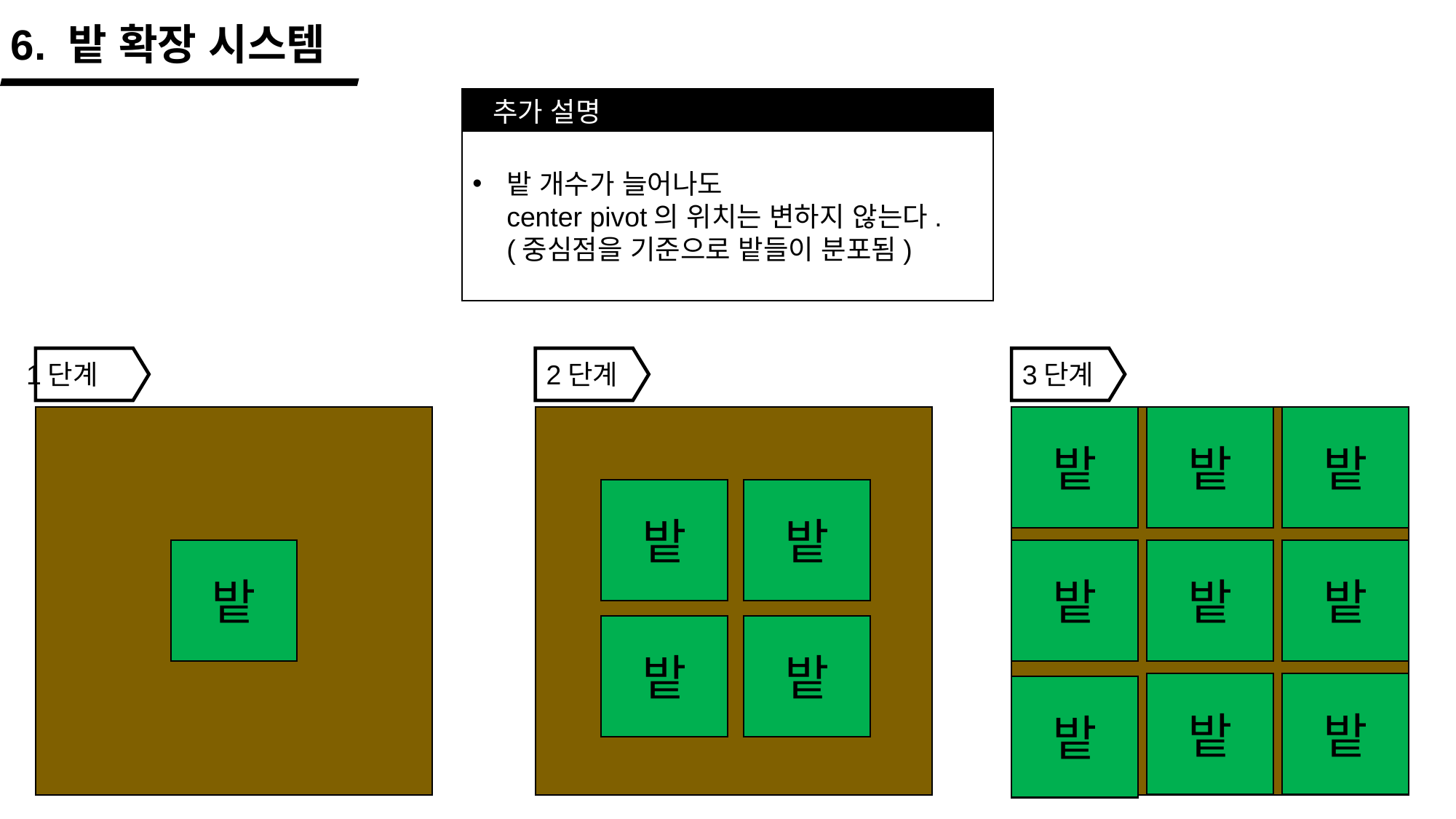

6. 밭 확장 시스템

추가 설명
밭 개수가 늘어나도
center pivot의 위치는 변하지 않는다.
(중심점을 기준으로 밭들이 분포됨)

1단계

2단계

3단계
밭

밭
밭

밭
밭
밭
밭
밭
밭
밭
밭
밭
밭
밭